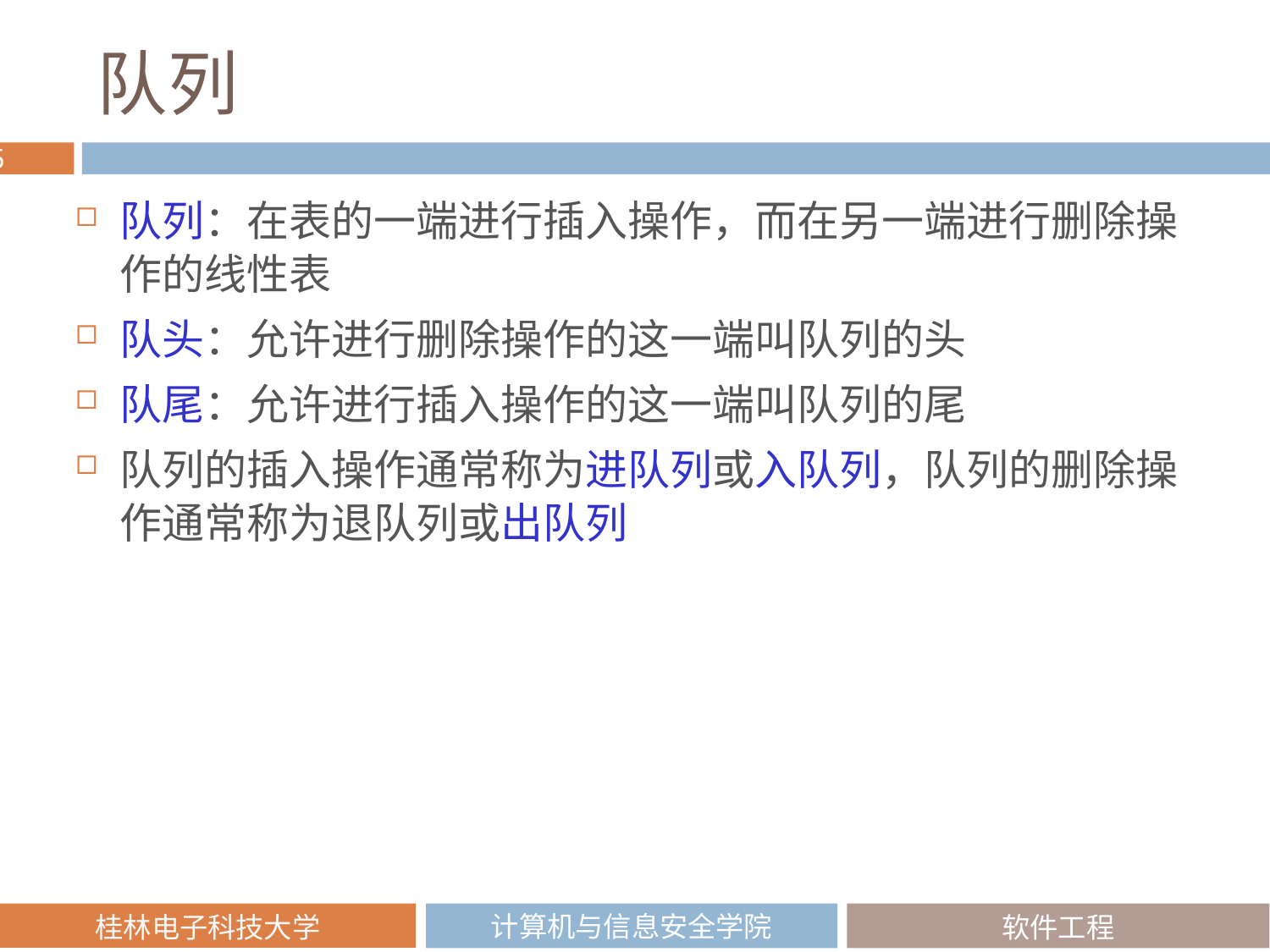

# 队列
队列：在表的一端进行插入操作，而在另一端进行删除操作的线性表
队头：允许进行删除操作的这一端叫队列的头
队尾：允许进行插入操作的这一端叫队列的尾
队列的插入操作通常称为进队列或入队列，队列的删除操作通常称为退队列或出队列